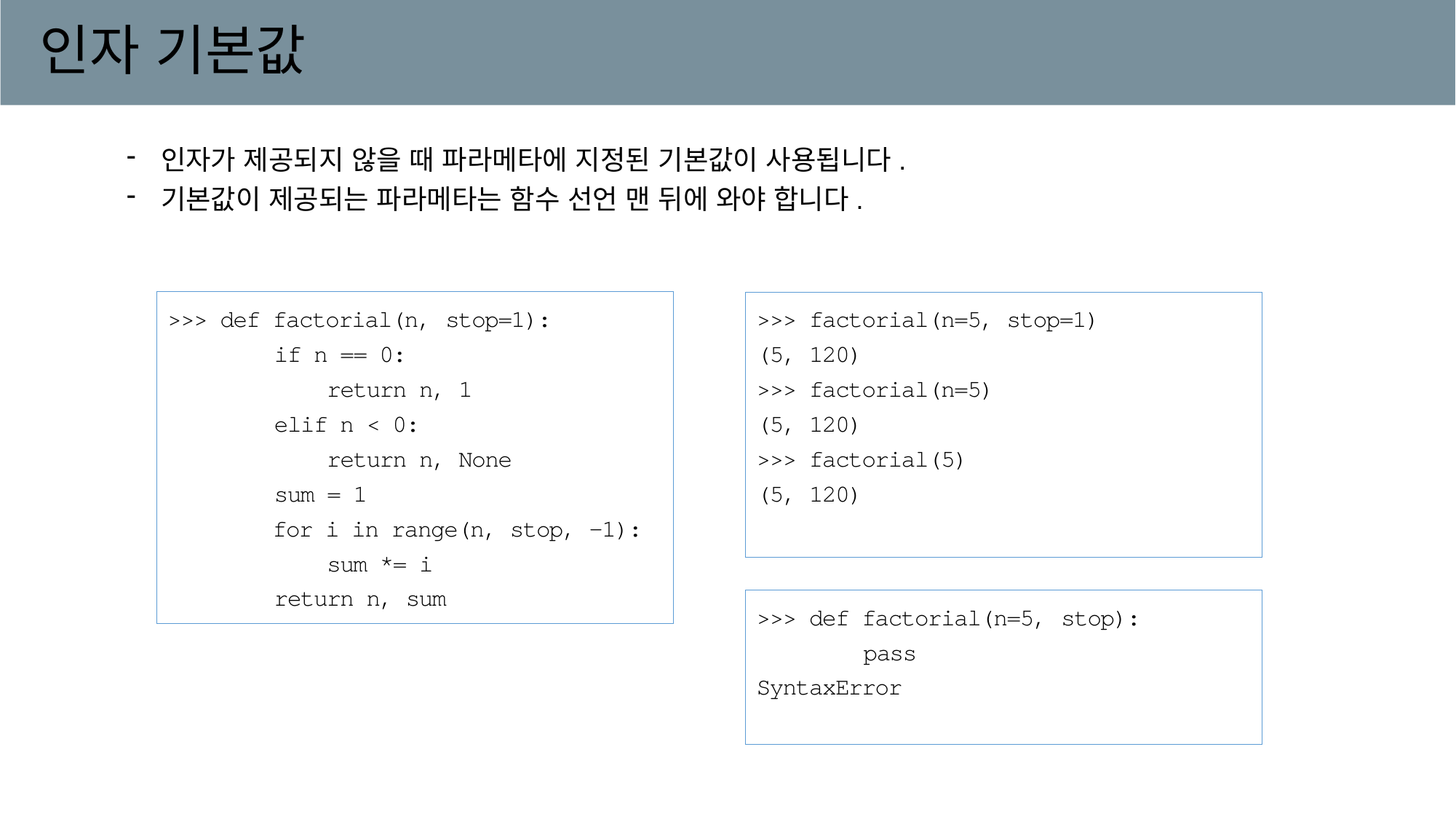

# 인자 기본값
인자가 제공되지 않을 때 파라메타에 지정된 기본값이 사용됩니다.
기본값이 제공되는 파라메타는 함수 선언 맨 뒤에 와야 합니다.
>>> def factorial(n, stop=1):
        if n == 0:
            return n, 1
        elif n < 0:
            return n, None
        sum = 1
        for i in range(n, stop, -1):
            sum *= i
        return n, sum
>>> factorial(n=5, stop=1)
(5, 120)
>>> factorial(n=5)
(5, 120)
>>> factorial(5)
(5, 120)
>>> def factorial(n=5, stop):
        pass
SyntaxError